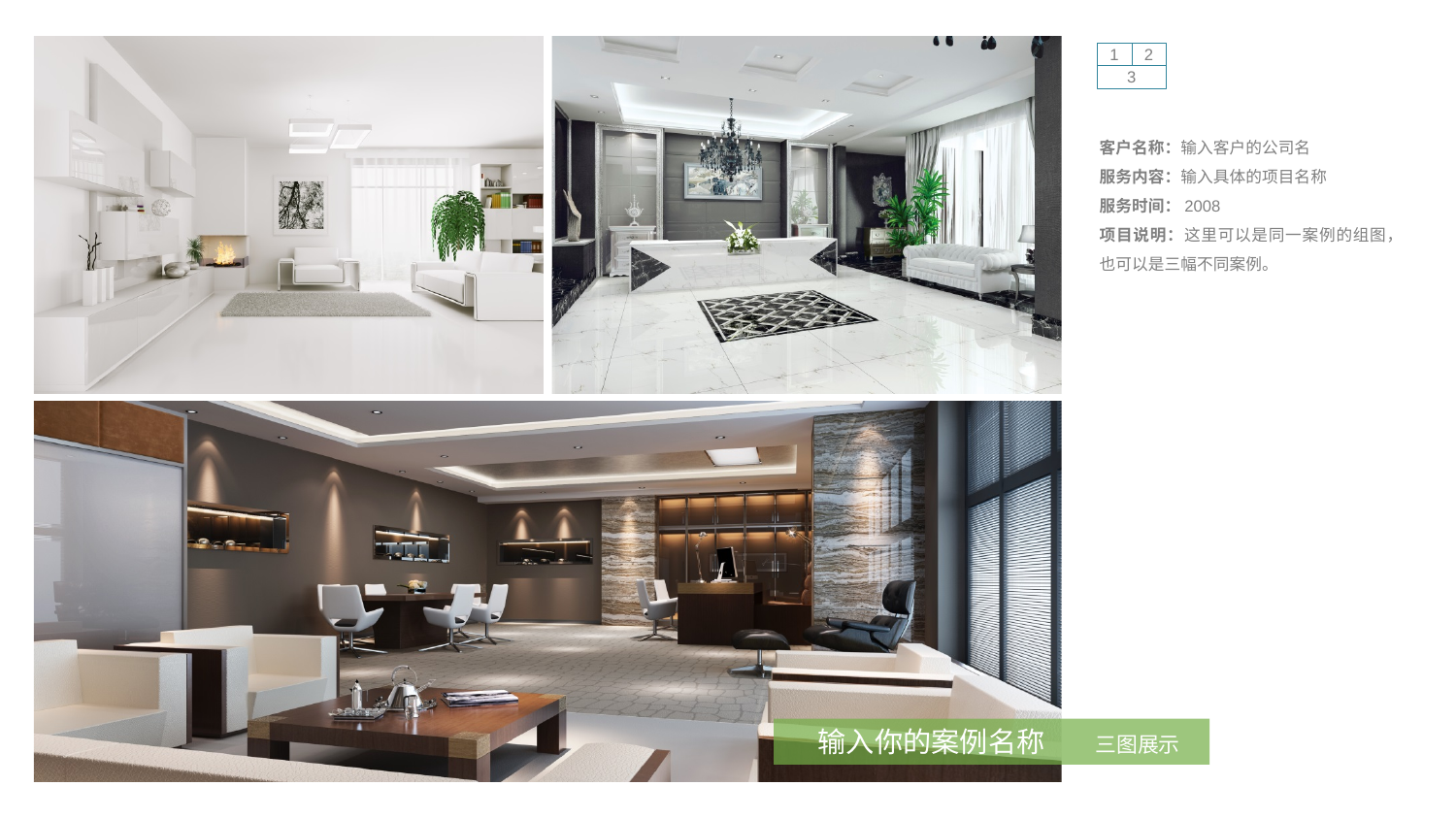

2
1

3
客户名称：输入客户的公司名
服务内容：输入具体的项目名称
服务时间：2008
项目说明：这里可以是同一案例的组图，也可以是三幅不同案例。

输入你的案例名称        三图展示